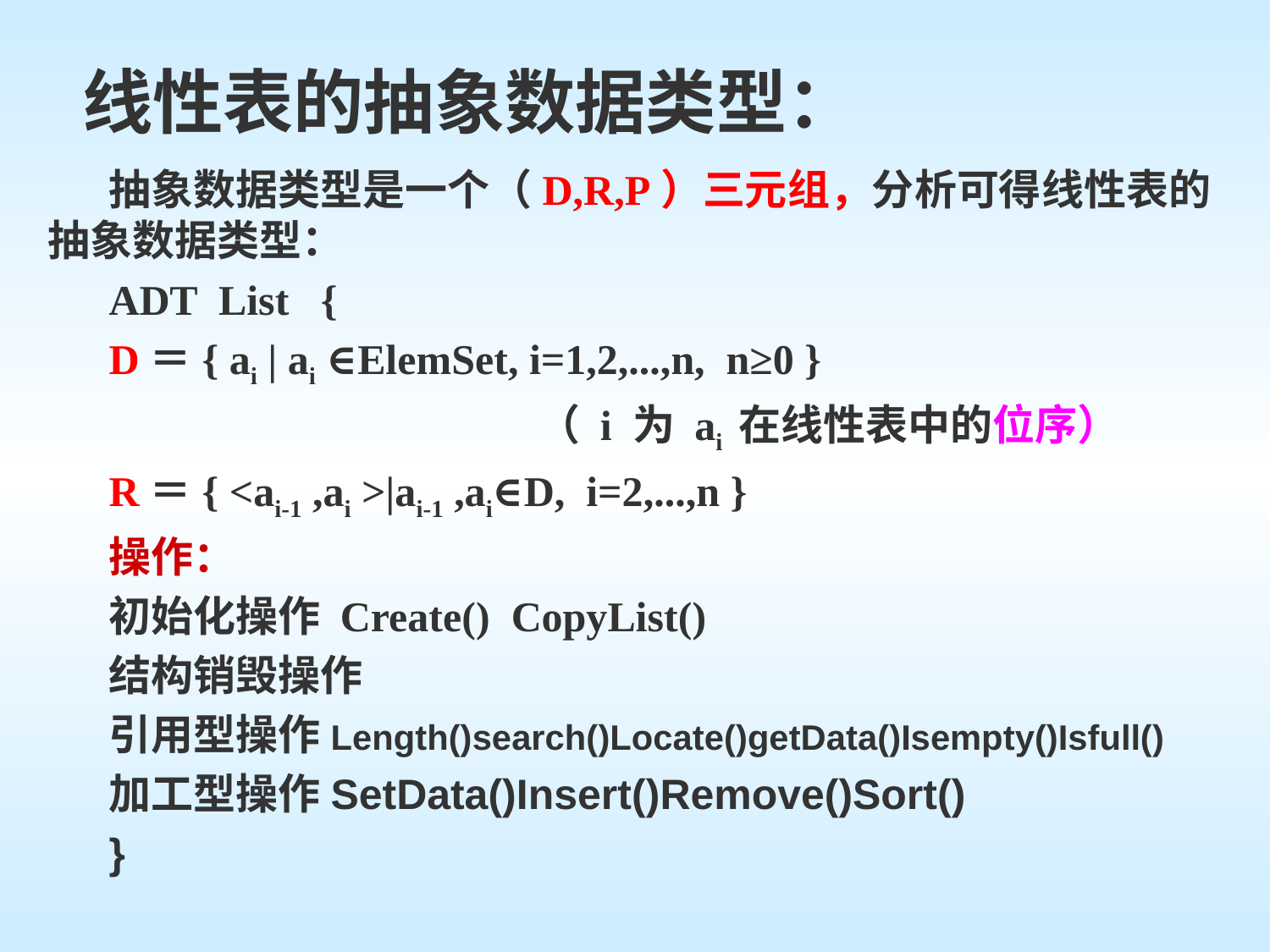

# 线性表的抽象数据类型：
抽象数据类型是一个（D,R,P）三元组，分析可得线性表的抽象数据类型：
ADT  List   {
D＝{ ai | ai ∈ElemSet, i=1,2,...,n,  n≥0 }
                                            （ i 为 ai 在线性表中的位序）
R＝{ <ai-1 ,ai >|ai-1 ,ai∈D,  i=2,...,n }
操作：
初始化操作 Create()  CopyList()
结构销毁操作
引用型操作Length()search()Locate()getData()Isempty()Isfull()
加工型操作SetData()Insert()Remove()Sort()
}